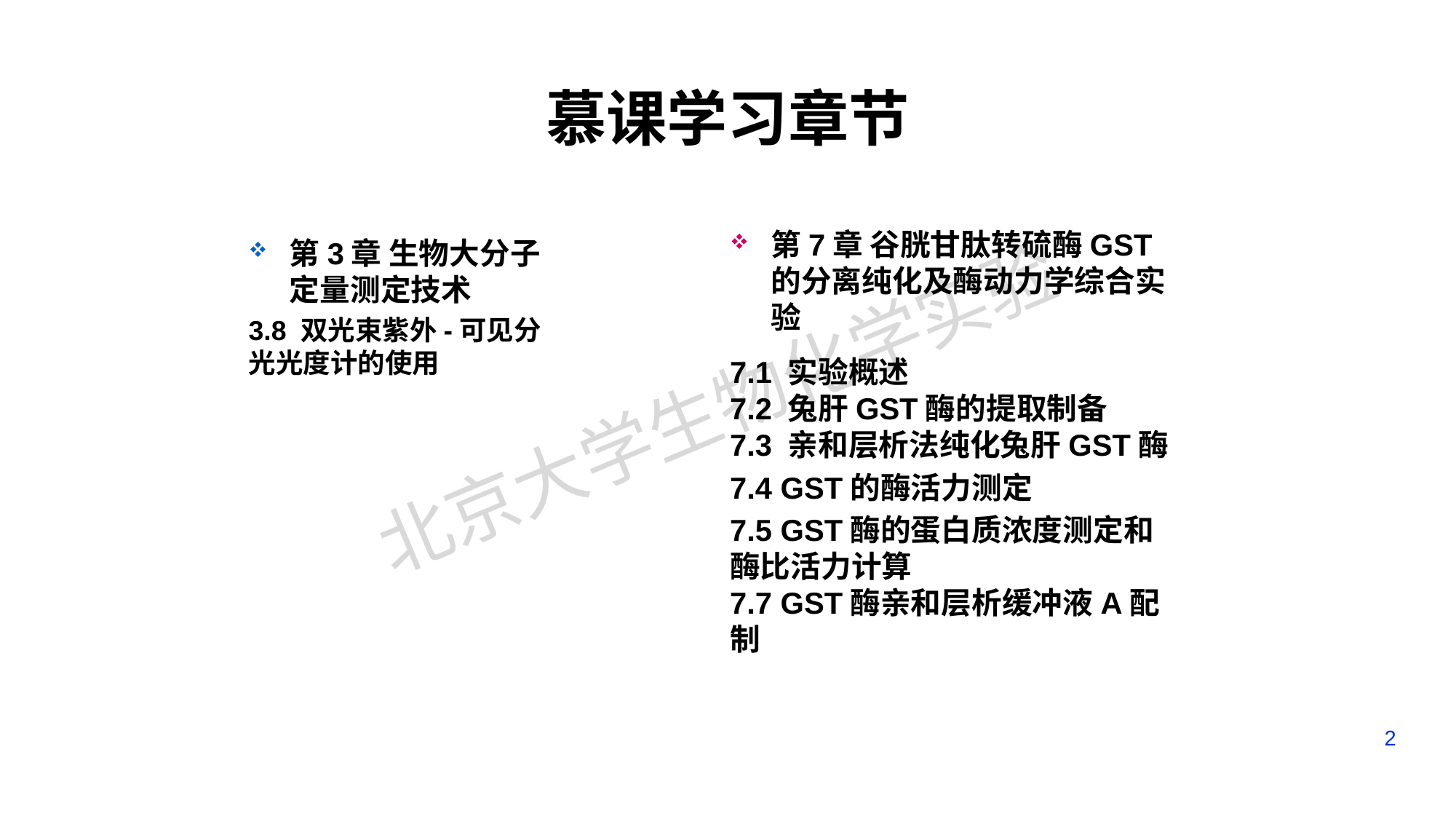

# 慕课学习章节
第7章 谷胱甘肽转硫酶GST的分离纯化及酶动力学综合实验
7.1 实验概述
7.2 兔肝GST酶的提取制备
7.3 亲和层析法纯化兔肝GST酶
7.4 GST的酶活力测定
7.5 GST酶的蛋白质浓度测定和酶比活力计算
7.7 GST酶亲和层析缓冲液A配制
第3章 生物大分子定量测定技术
3.8 双光束紫外-可见分光光度计的使用
2